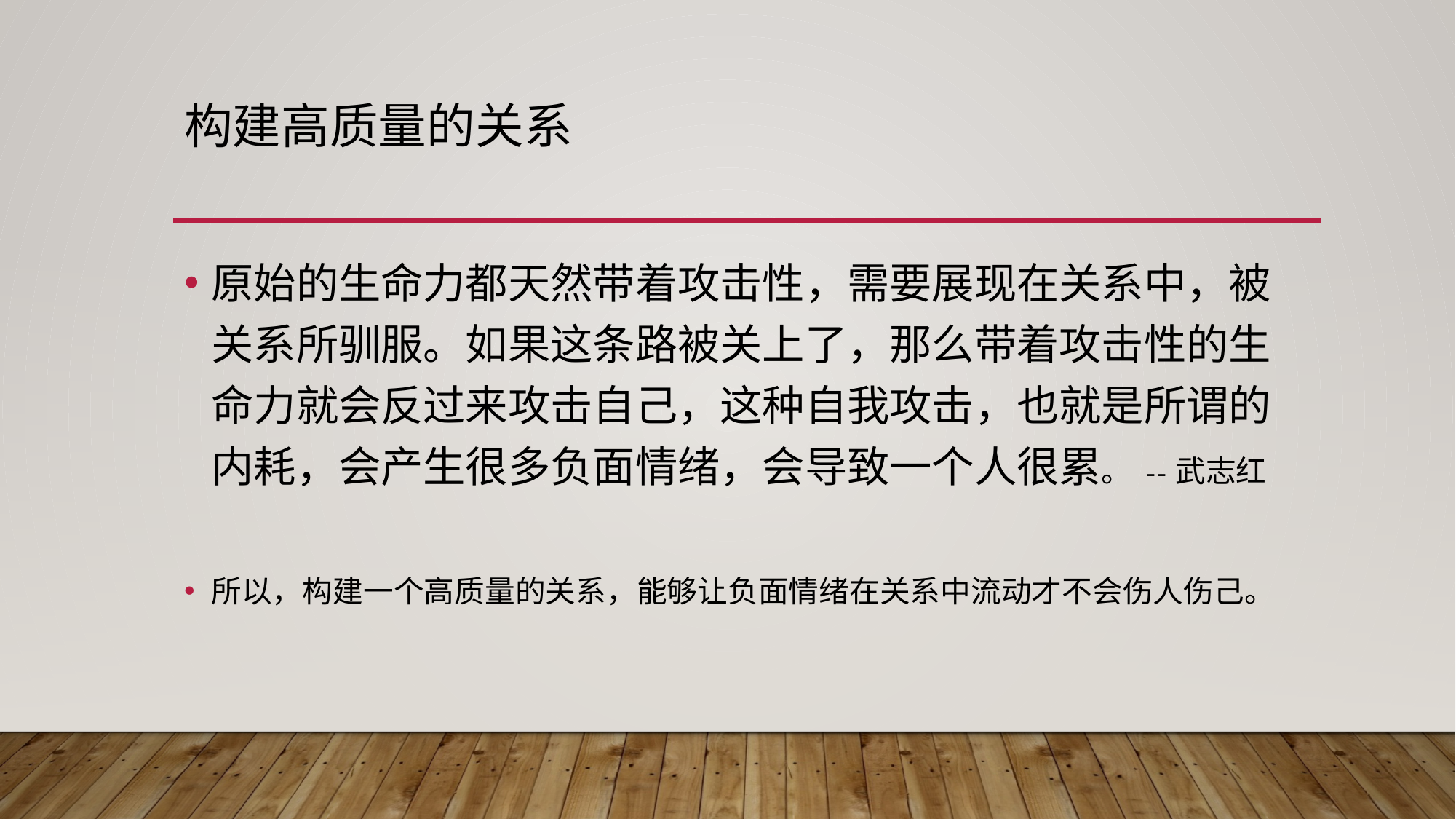

# 构建高质量的关系
原始的生命力都天然带着攻击性，需要展现在关系中，被关系所驯服。如果这条路被关上了，那么带着攻击性的生命力就会反过来攻击自己，这种自我攻击，也就是所谓的内耗，会产生很多负面情绪，会导致一个人很累。 --武志红

所以，构建一个高质量的关系，能够让负面情绪在关系中流动才不会伤人伤己。